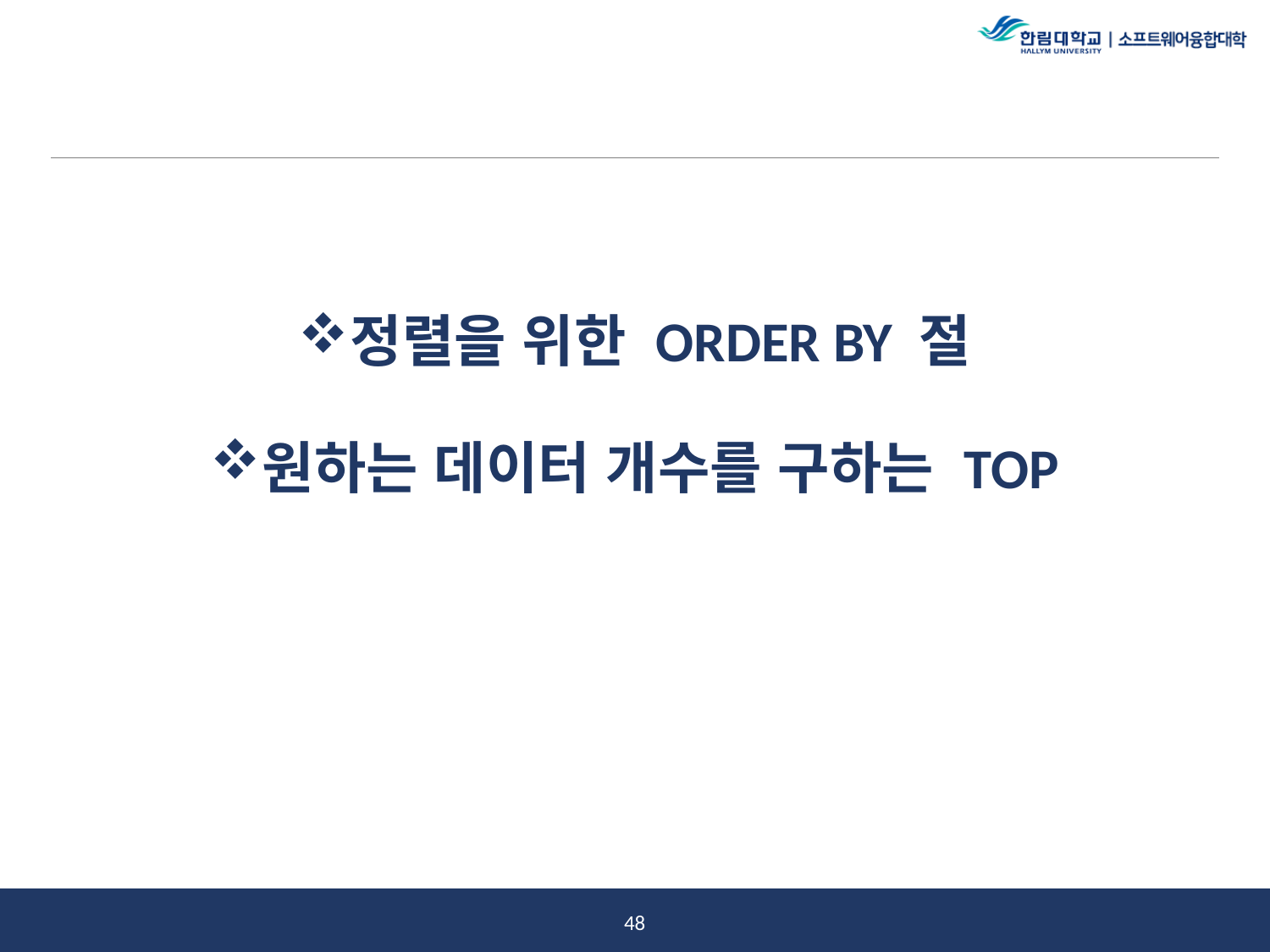

#

정렬을 위한 ORDER BY 절
원하는 데이터 개수를 구하는 TOP
48